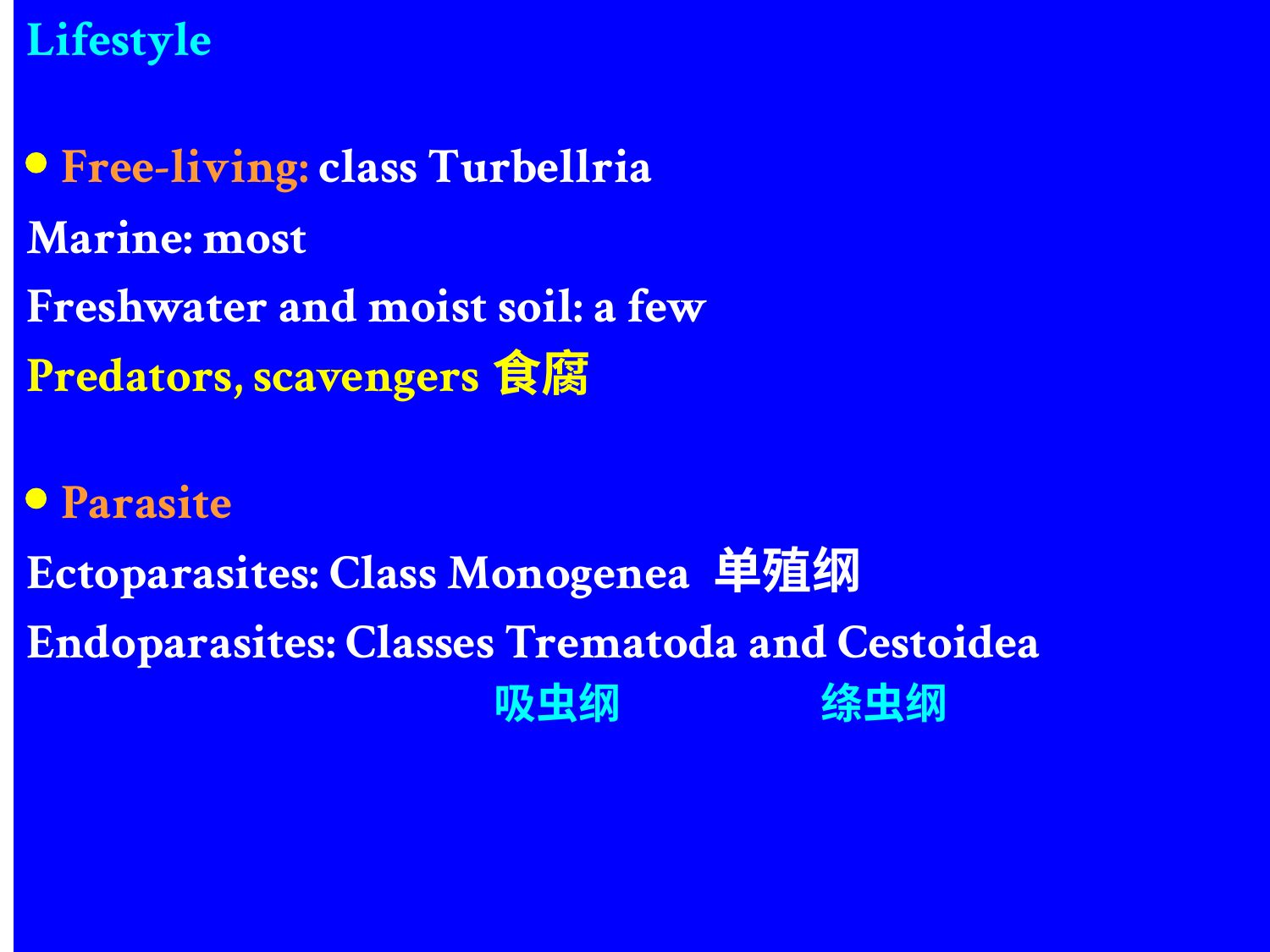

Lifestyle

• Free-living: class Turbellria
Marine: most
Freshwater and moist soil: a few
Predators, scavengers食腐

• Parasite
Ectoparasites: Class Monogenea 单殖纲
Endoparasites: Classes Trematoda and Cestoidea
                                                吸虫纲                     绦虫纲